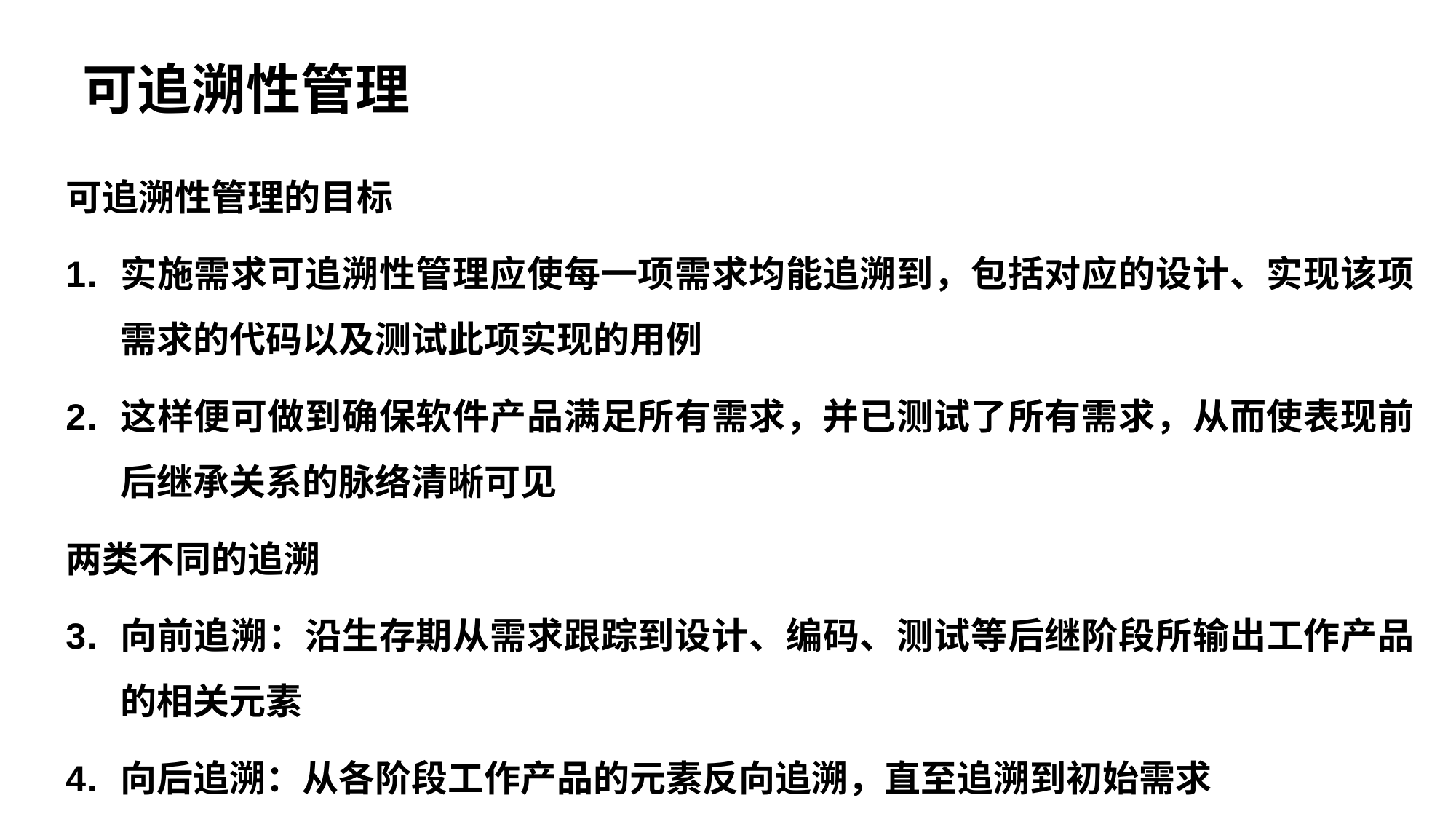

可追溯性管理
可追溯性管理的目标
实施需求可追溯性管理应使每一项需求均能追溯到，包括对应的设计、实现该项需求的代码以及测试此项实现的用例
这样便可做到确保软件产品满足所有需求，并已测试了所有需求，从而使表现前后继承关系的脉络清晰可见
两类不同的追溯
向前追溯：沿生存期从需求跟踪到设计、编码、测试等后继阶段所输出工作产品的相关元素
向后追溯：从各阶段工作产品的元素反向追溯，直至追溯到初始需求